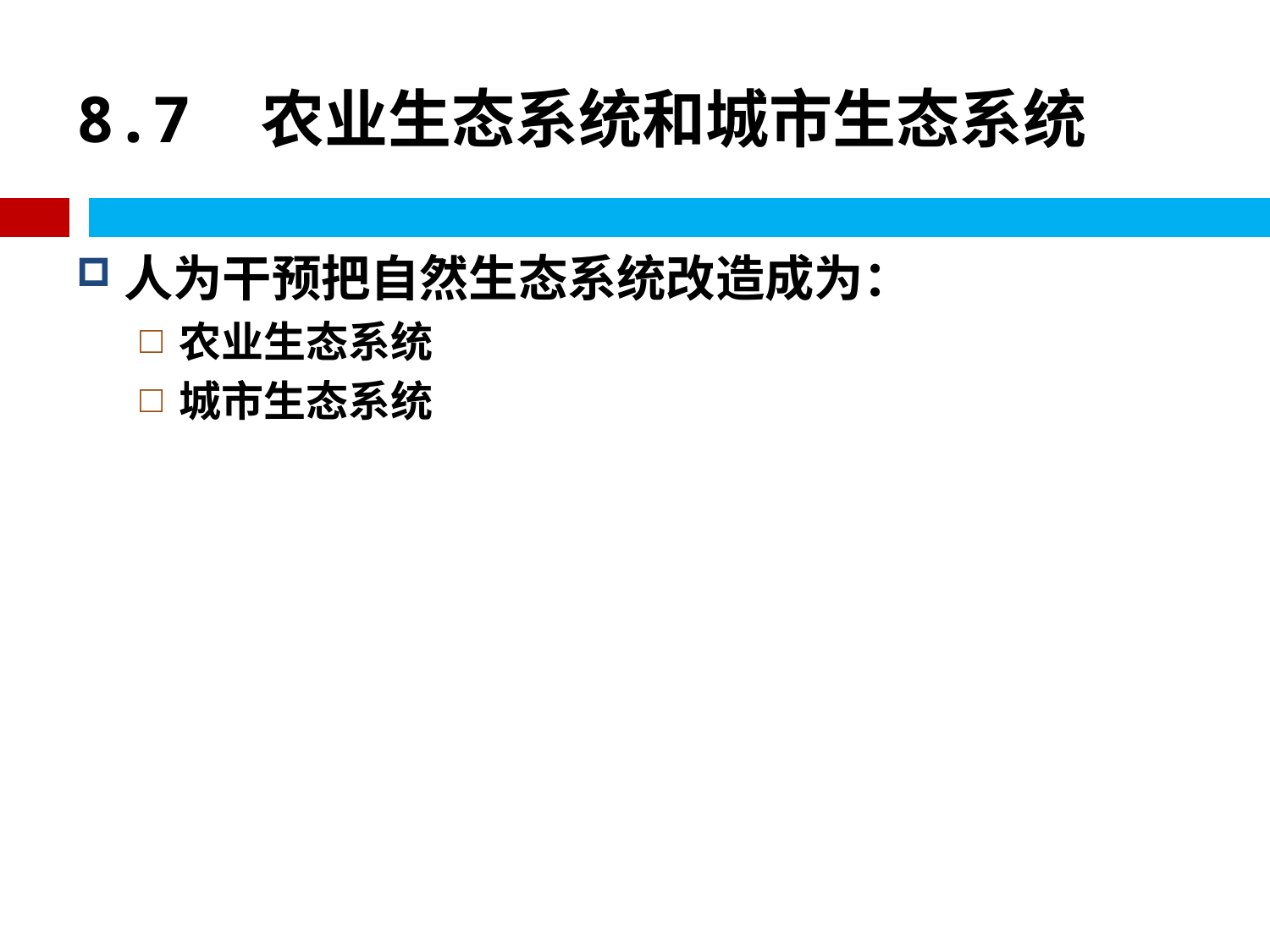

# 8.7  农业生态系统和城市生态系统
人为干预把自然生态系统改造成为：
农业生态系统
城市生态系统